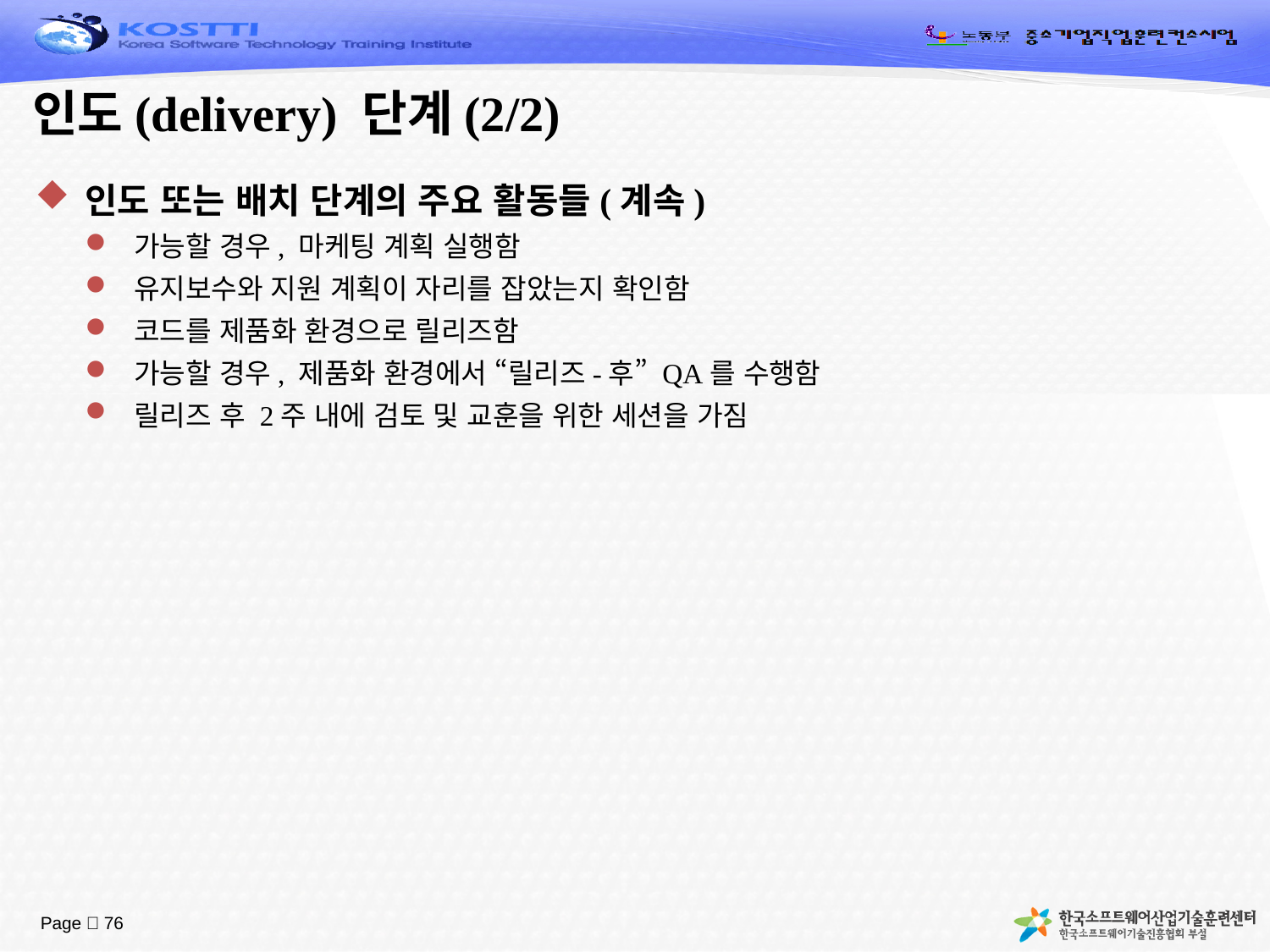

# 인도(delivery) 단계(2/2)
인도 또는 배치 단계의 주요 활동들(계속)
가능할 경우, 마케팅 계획 실행함
유지보수와 지원 계획이 자리를 잡았는지 확인함
코드를 제품화 환경으로 릴리즈함
가능할 경우, 제품화 환경에서 “릴리즈-후” QA를 수행함
릴리즈 후 2주 내에 검토 및 교훈을 위한 세션을 가짐